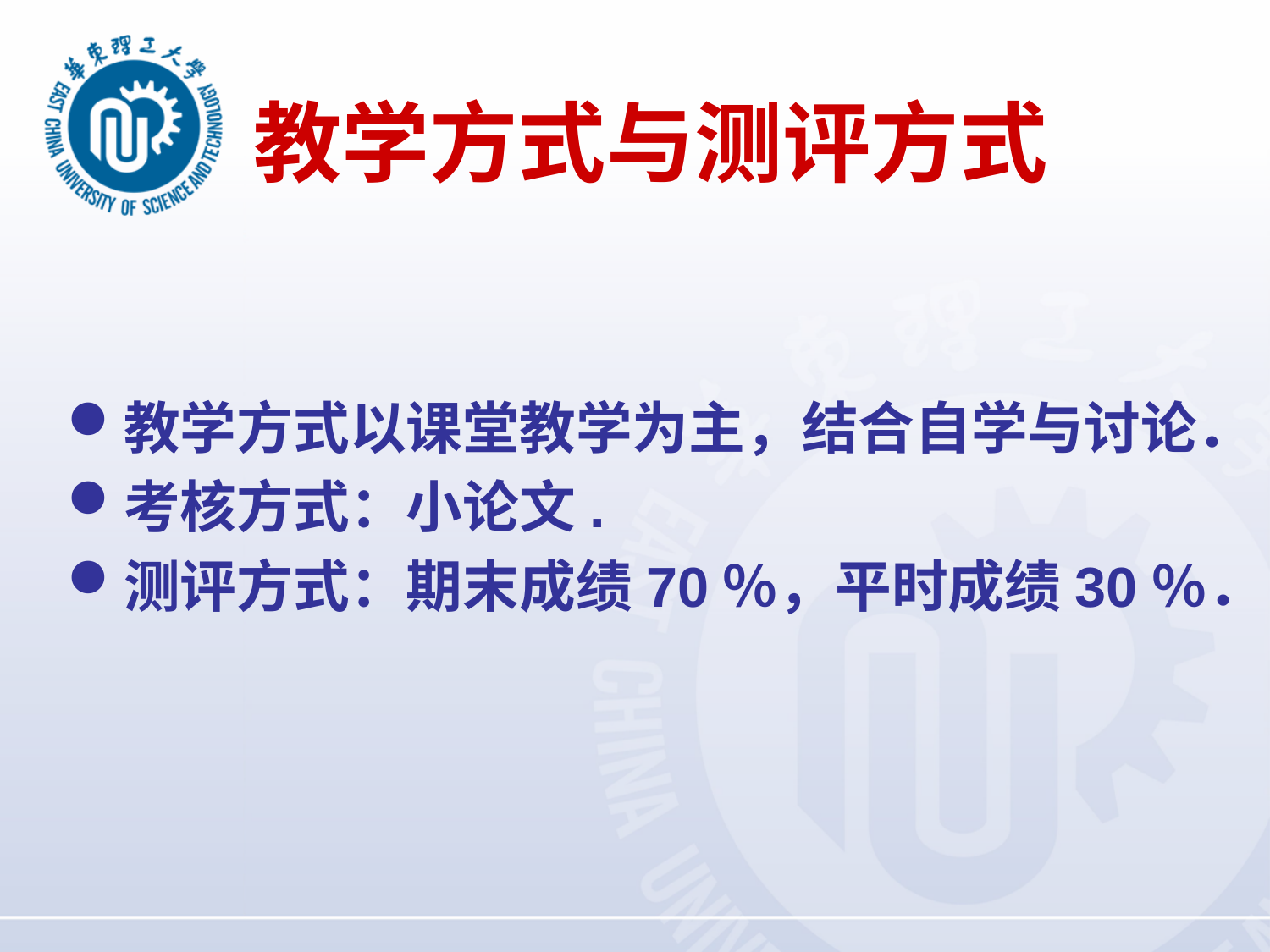

教学方式与测评方式
教学方式以课堂教学为主，结合自学与讨论．
考核方式：小论文.
测评方式：期末成绩70％，平时成绩30％．